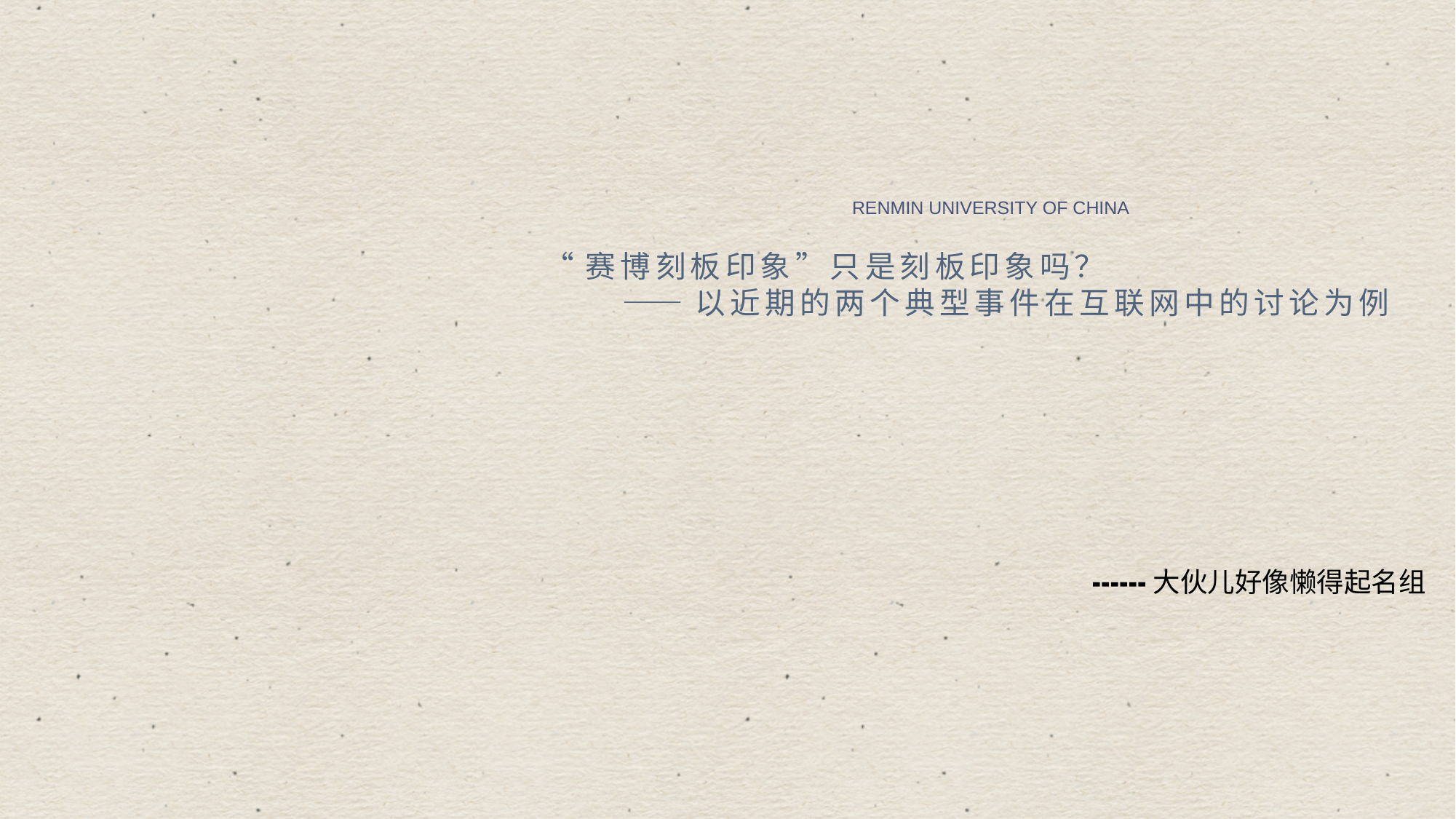

RENMIN UNIVERSITY OF CHINA
“赛博刻板印象”只是刻板印象吗？
       ——以近期的两个典型事件在互联网中的讨论为例
------大伙儿好像懒得起名组